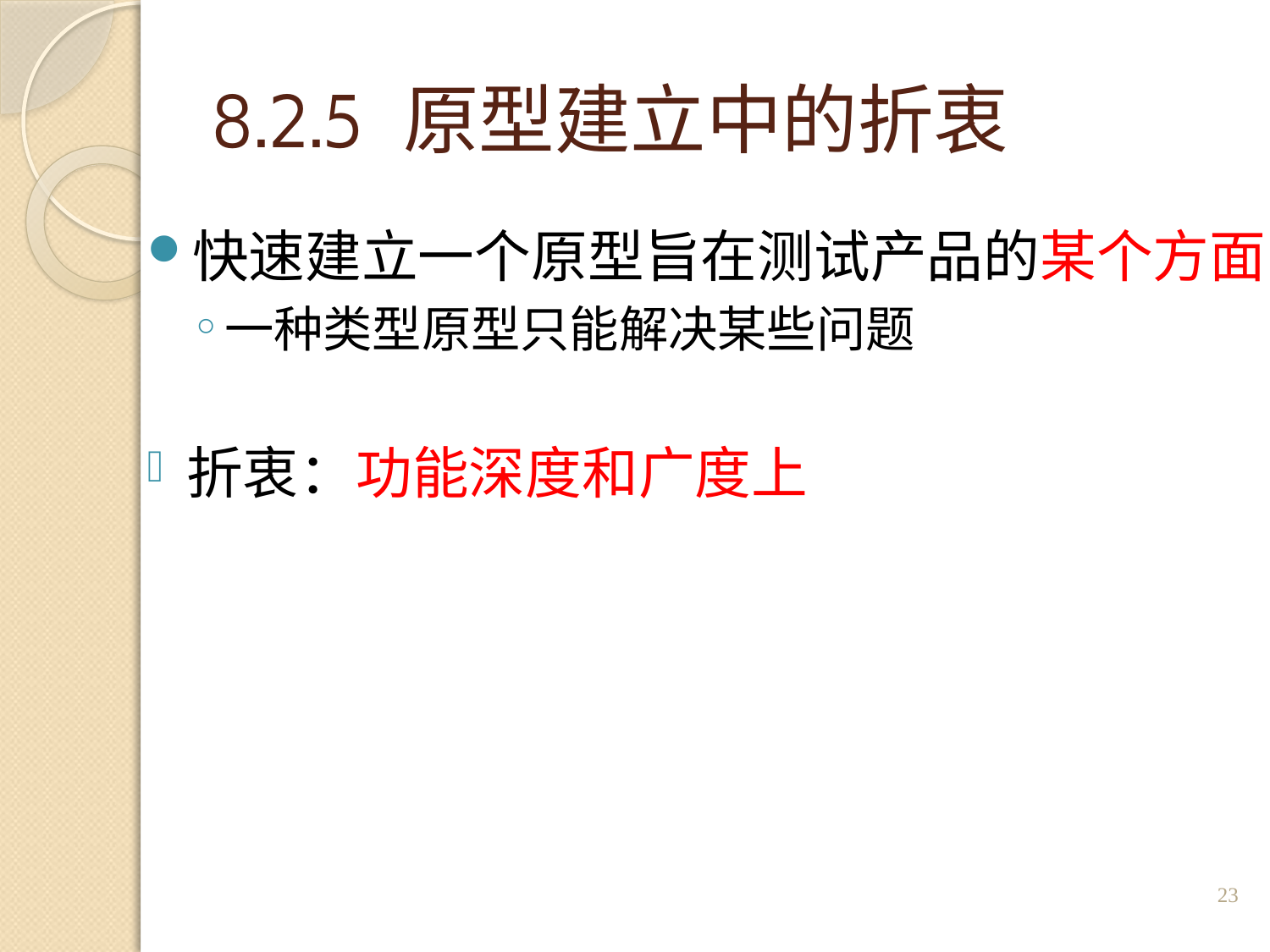

# 8.2.5 原型建立中的折衷
快速建立一个原型旨在测试产品的某个方面
一种类型原型只能解决某些问题

折衷：功能深度和广度上

23